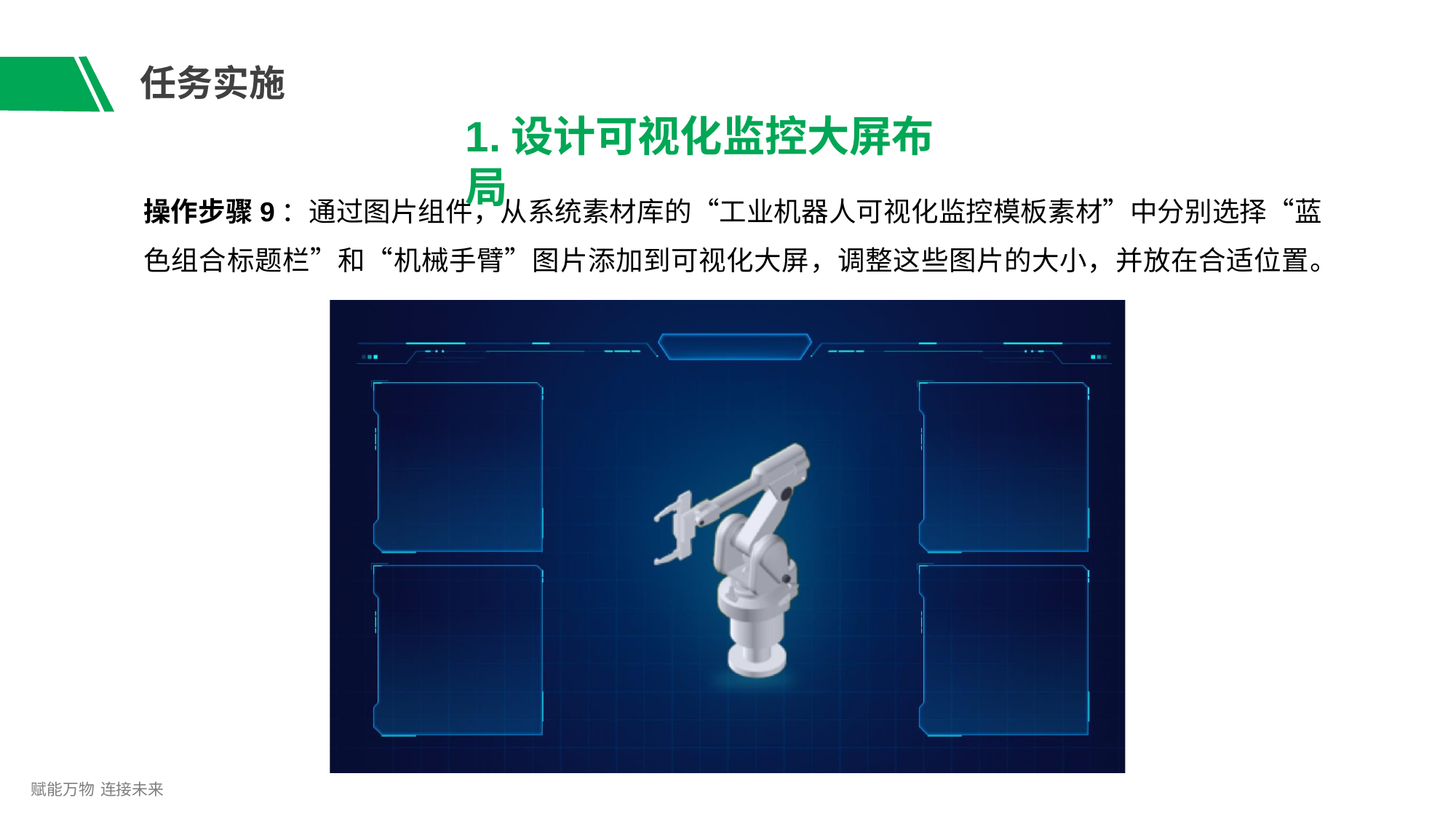

# 任务实施
1.设计可视化监控大屏布局
操作步骤9：通过图片组件，从系统素材库的“工业机器人可视化监控模板素材”中分别选择“蓝
色组合标题栏”和“机械手臂”图片添加到可视化大屏，调整这些图片的大小，并放在合适位置。

赋能万物 连接未来